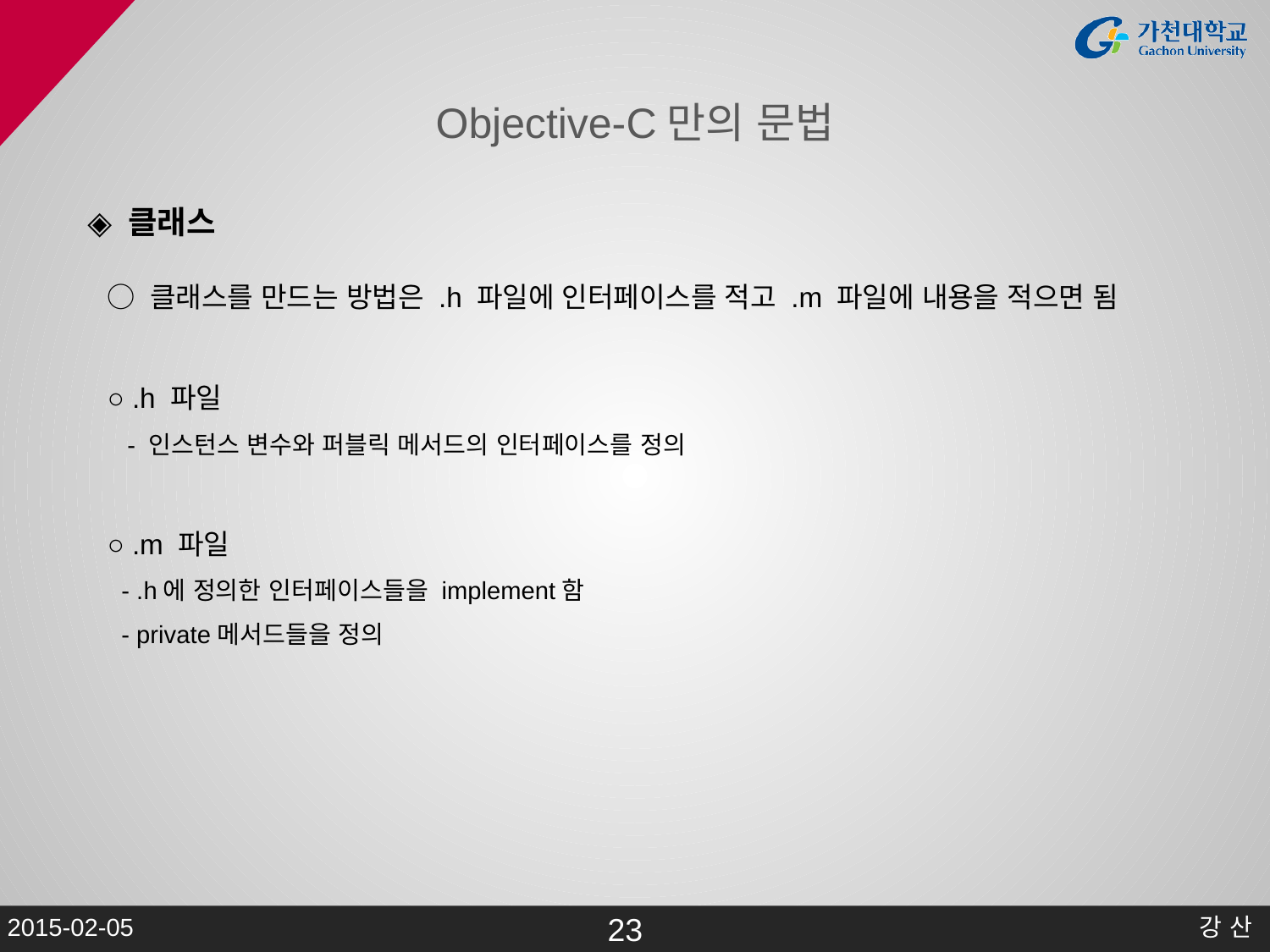

# Objective-C만의 문법
◈ 클래스
○ 클래스를 만드는 방법은 .h 파일에 인터페이스를 적고 .m 파일에 내용을 적으면 됨

○ .h 파일
  - 인스턴스 변수와 퍼블릭 메서드의 인터페이스를 정의

○ .m 파일
  - .h에 정의한 인터페이스들을 implement함
  - private메서드들을 정의
2015-02-05
강 산